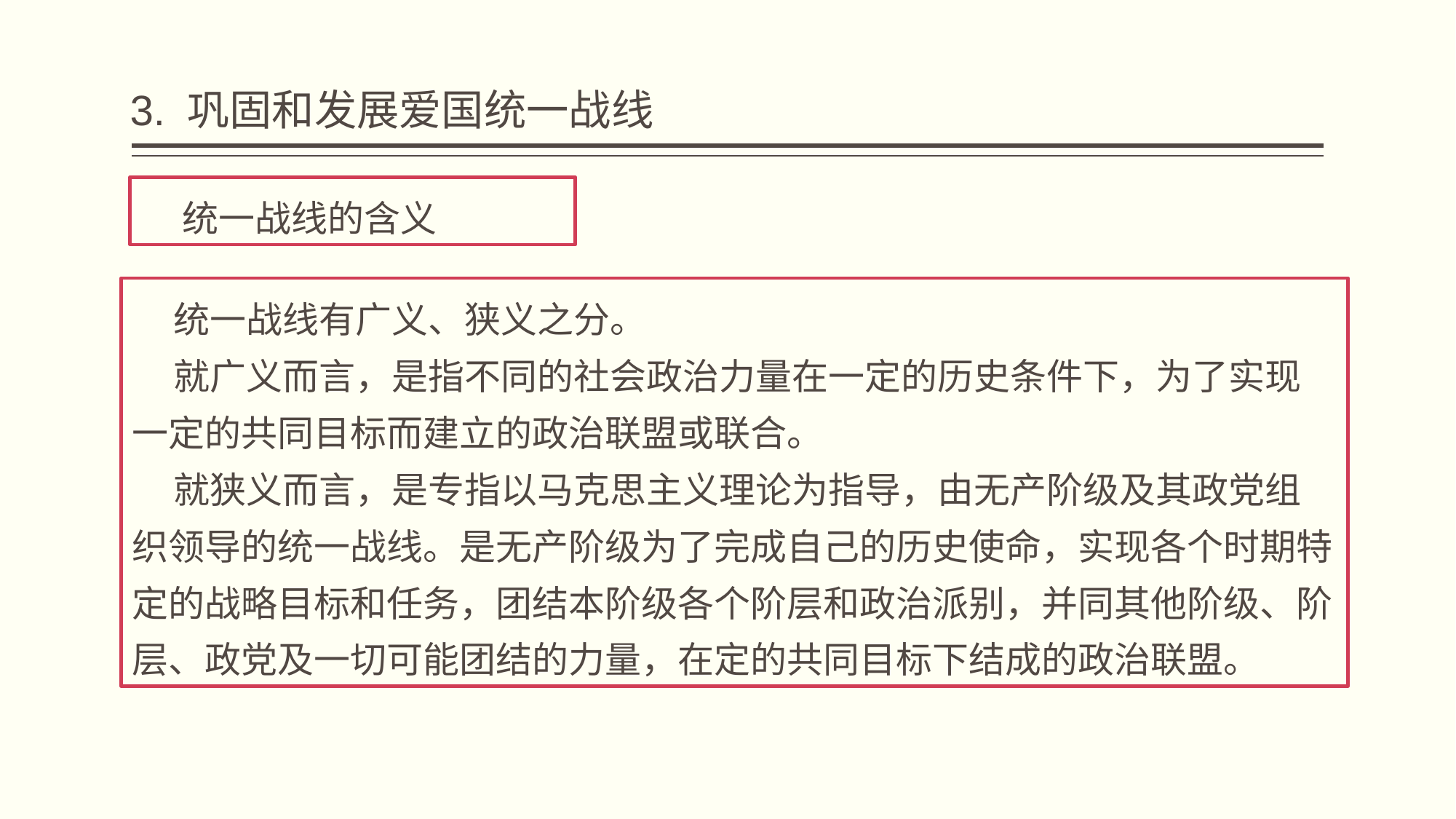

3. 巩固和发展爱国统一战线
    统一战线的含义
    统一战线有广义、狭义之分。
    就广义而言，是指不同的社会政治力量在一定的历史条件下，为了实现一定的共同目标而建立的政治联盟或联合。
    就狭义而言，是专指以马克思主义理论为指导，由无产阶级及其政党组织领导的统一战线。是无产阶级为了完成自己的历史使命，实现各个时期特定的战略目标和任务，团结本阶级各个阶层和政治派别，并同其他阶级、阶层、政党及一切可能团结的力量，在定的共同目标下结成的政治联盟。